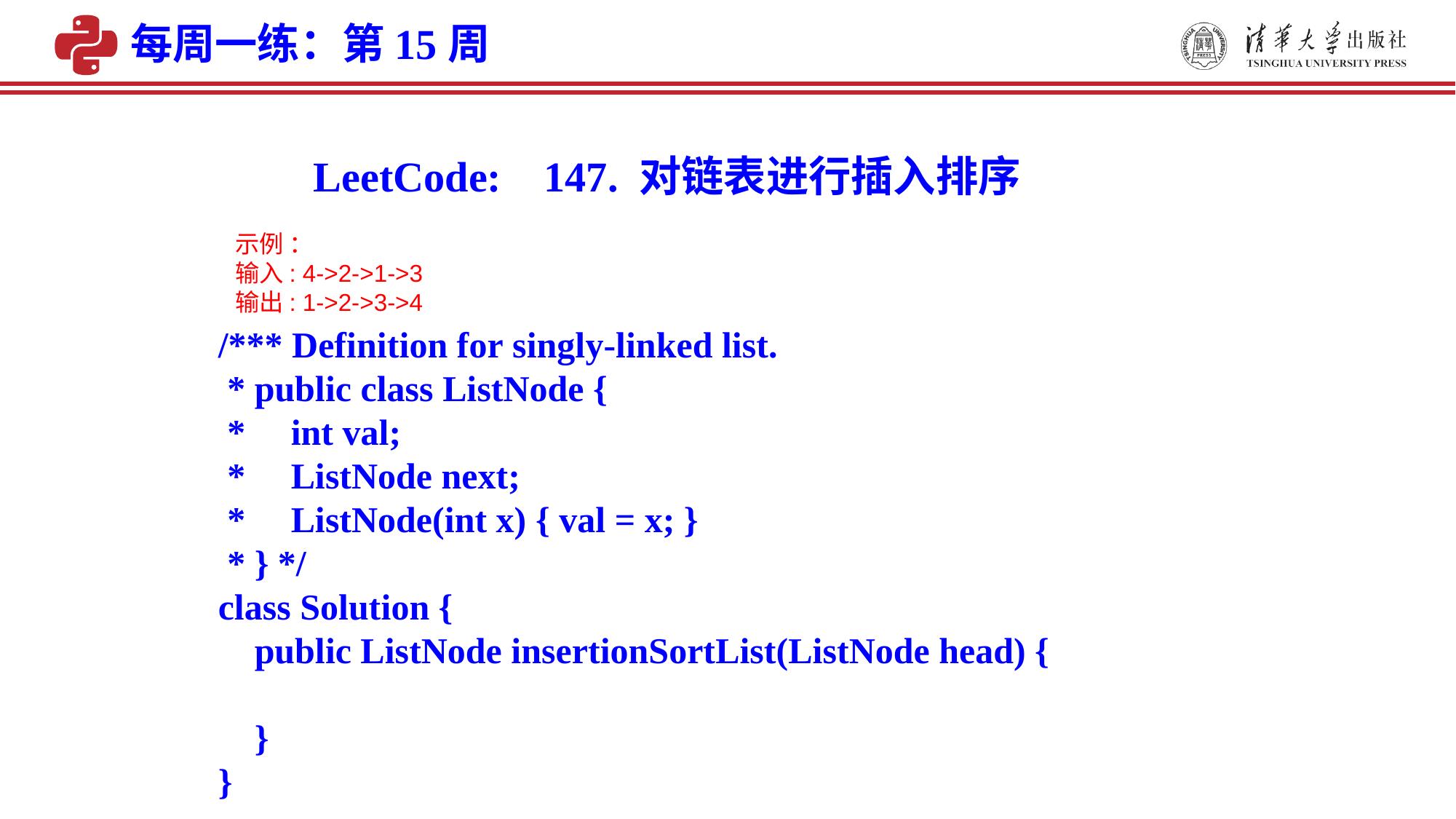

每周一练：第15周
LeetCode:    147. 对链表进行插入排序
示例 ：
输入: 4->2->1->3
输出: 1->2->3->4
/*** Definition for singly-linked list.
 * public class ListNode {
 *     int val;
 *     ListNode next;
 *     ListNode(int x) { val = x; }
 * } */
class Solution {
    public ListNode insertionSortList(ListNode head) {
    }
}